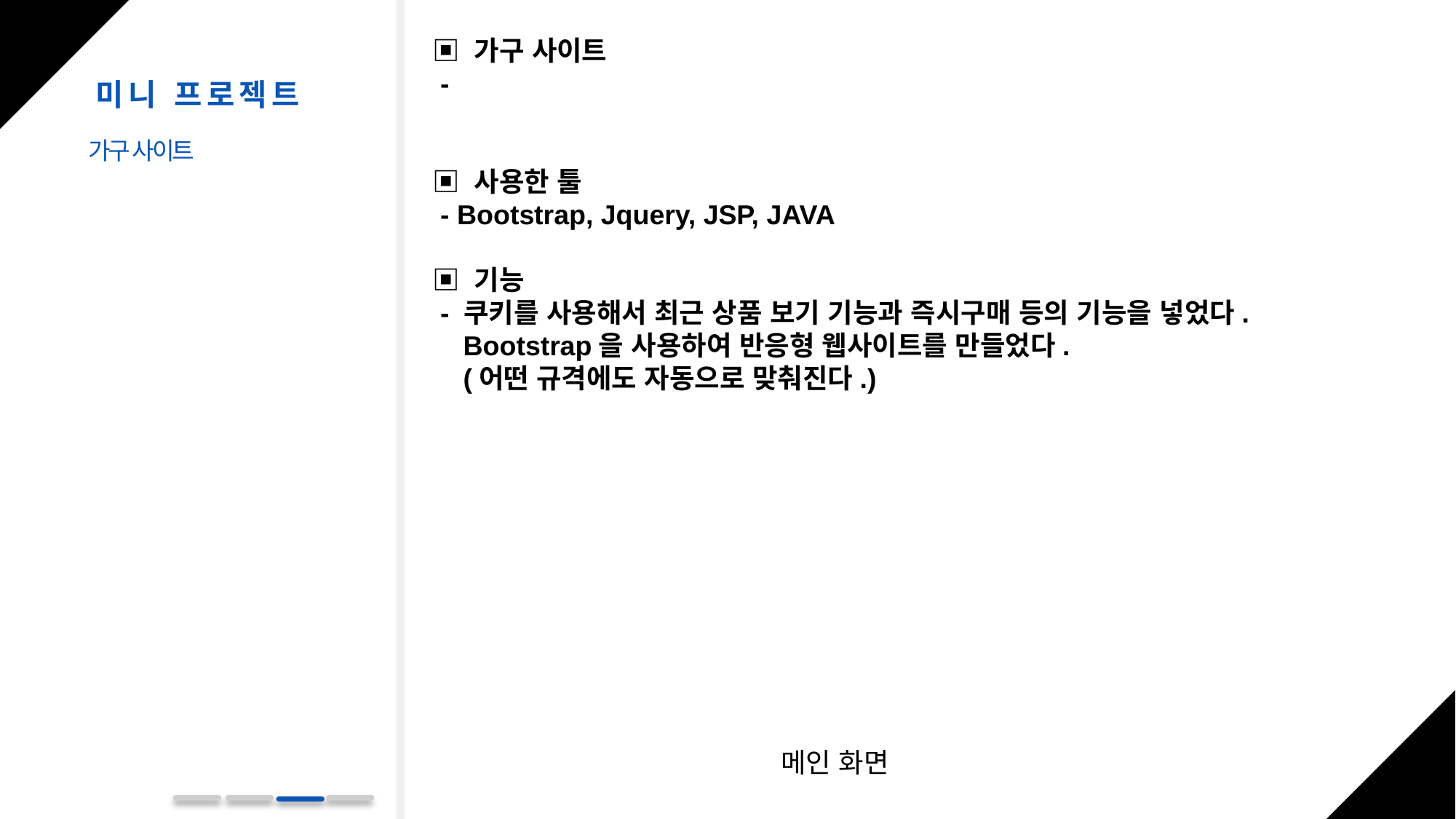

▣ 가구 사이트
 -

▣ 사용한 툴
 - Bootstrap, Jquery, JSP, JAVA

▣ 기능
 - 쿠키를 사용해서 최근 상품 보기 기능과 즉시구매 등의 기능을 넣었다.
    Bootstrap을 사용하여 반응형 웹사이트를 만들었다.
    (어떤 규격에도 자동으로 맞춰진다.)

미니 프로젝트

가구 사이트

메인 화면